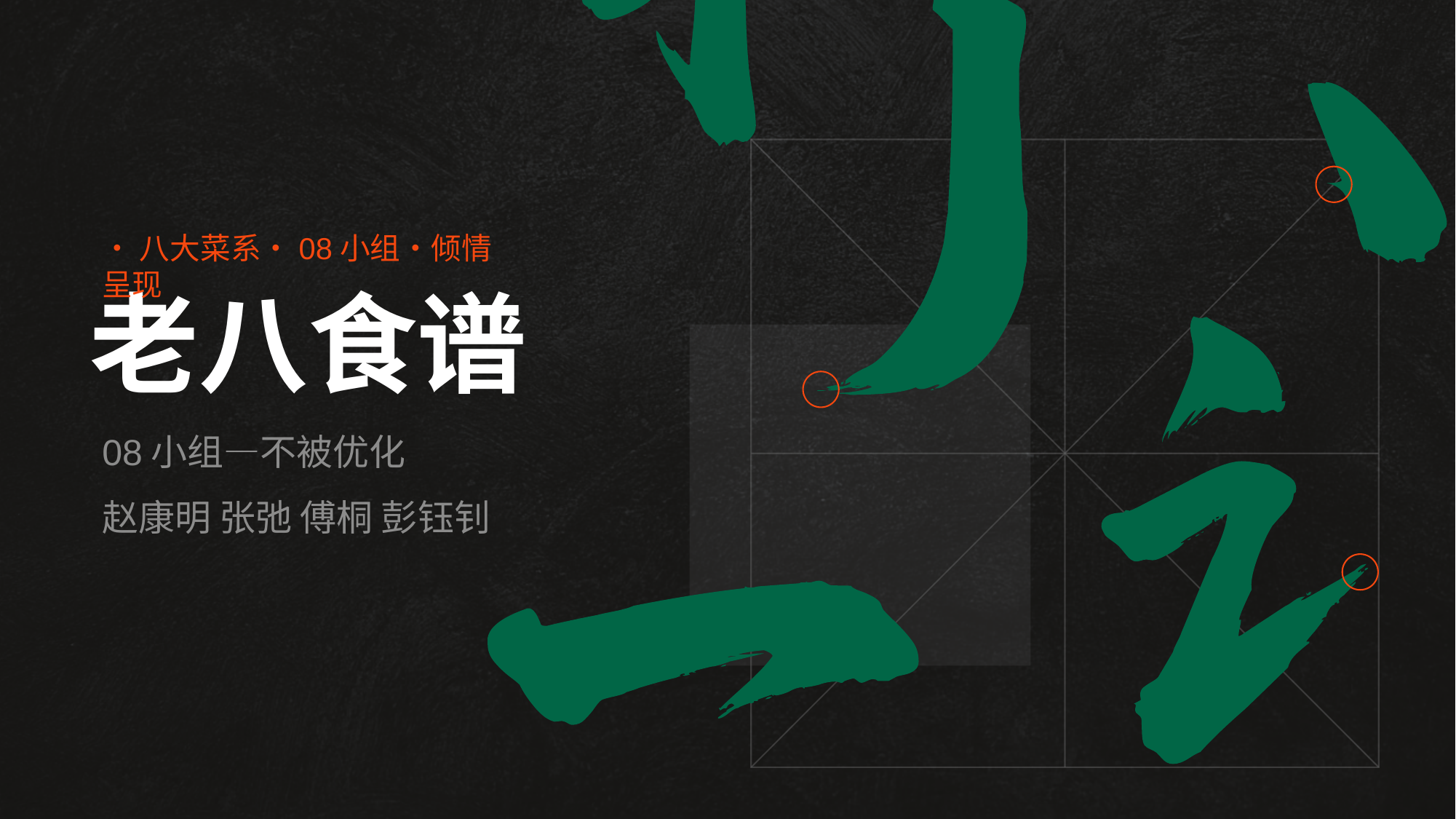

•八大菜系•08小组•倾情呈现
# 老八食谱
08小组—不被优化
赵康明 张弛 傅桐 彭钰钊